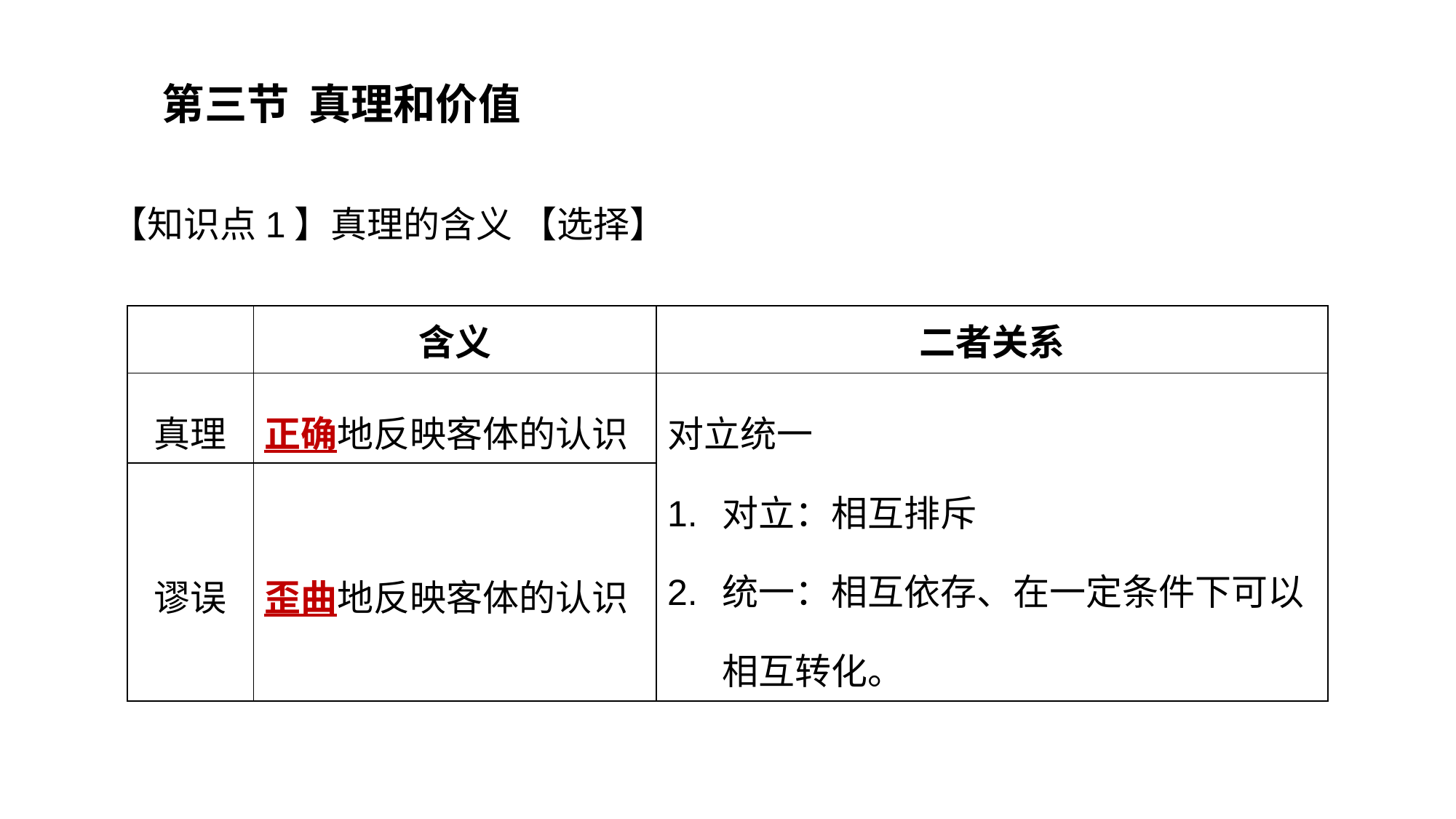

第三节  真理和价值
【知识点1】真理的含义 【选择】

|  | 含义 | 二者关系 |
| --- | --- | --- |
| 真理 | 正确地反映客体的认识 | 对立统一 对立：相互排斥 统一：相互依存、在一定条件下可以相互转化。 |
| 谬误 | 歪曲地反映客体的认识 |  |